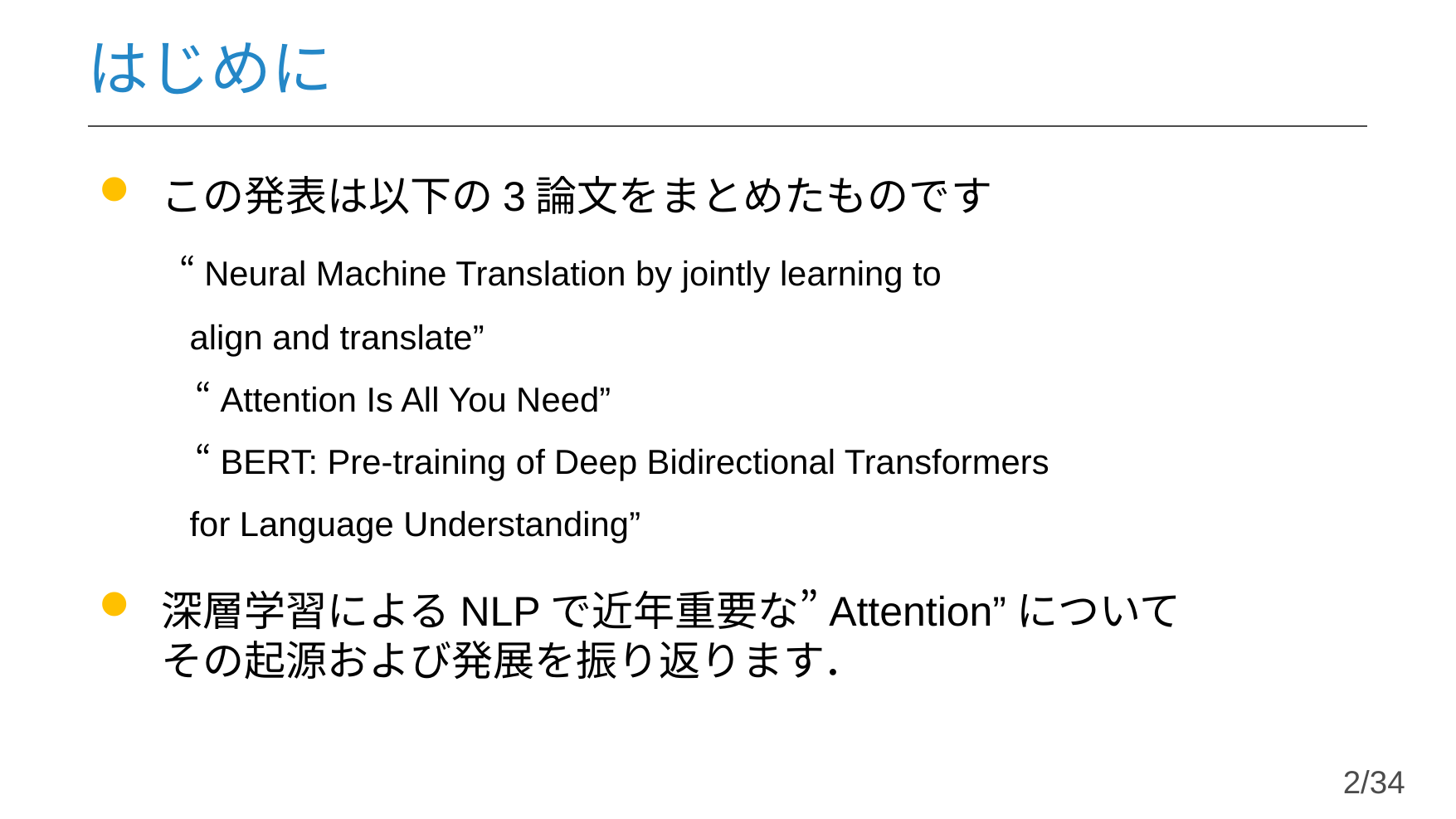

# はじめに
この発表は以下の3論文をまとめたものです
  “Neural Machine Translation by jointly learning to
   align and translate”
　“Attention Is All You Need”
　“BERT: Pre-training of Deep Bidirectional Transformers
   for Language Understanding”
深層学習によるNLPで近年重要な”Attention”について
その起源および発展を振り返ります．

2/34